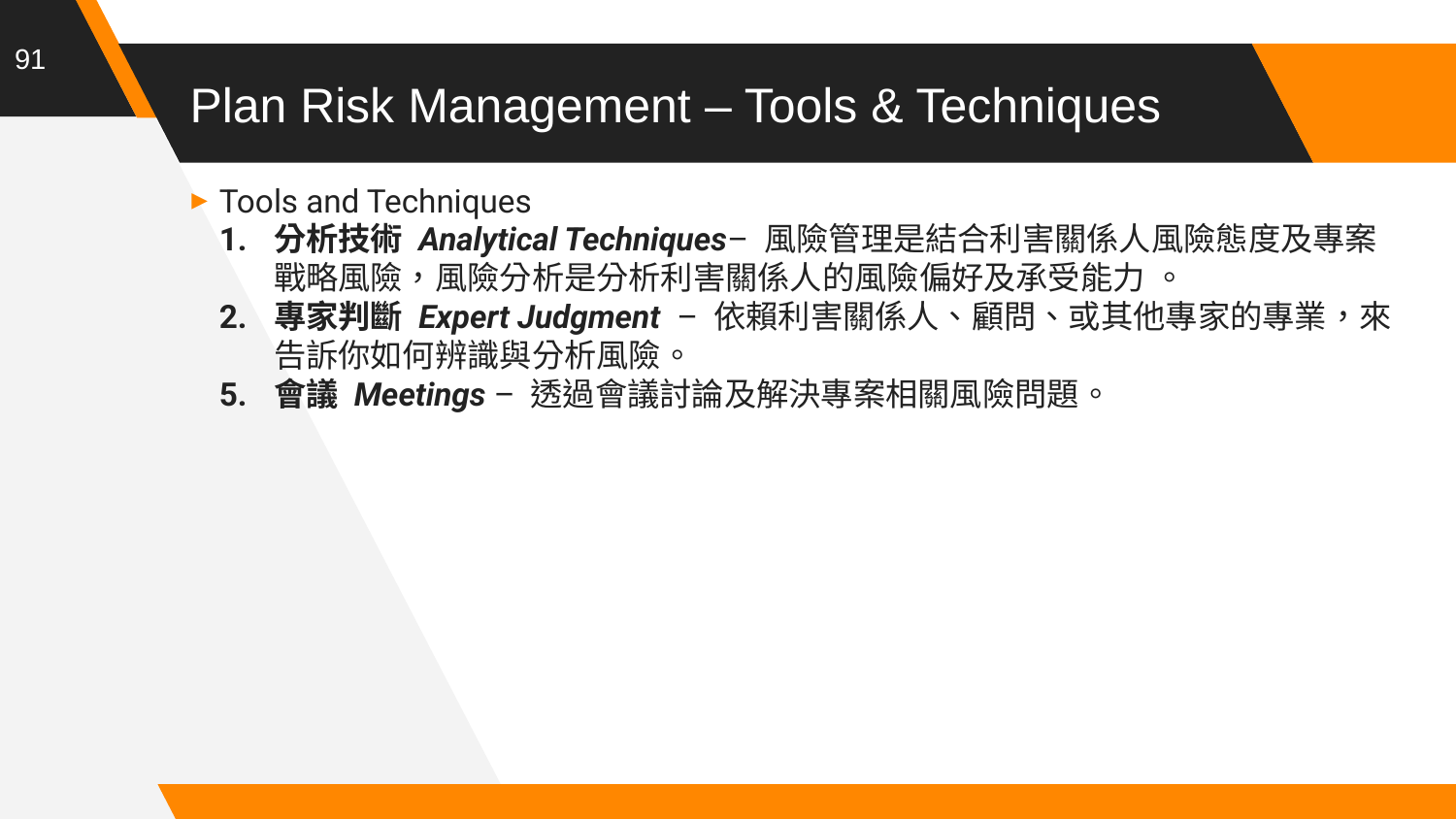

91
# Plan Risk Management – Tools & Techniques
Tools and Techniques
分析技術 Analytical Techniques– 風險管理是結合利害關係人風險態度及專案戰略風險，風險分析是分析利害關係人的風險偏好及承受能力 。
專家判斷 Expert Judgment  – 依賴利害關係人、顧問、或其他專家的專業，來告訴你如何辨識與分析風險。
會議 Meetings – 透過會議討論及解決專案相關風險問題。